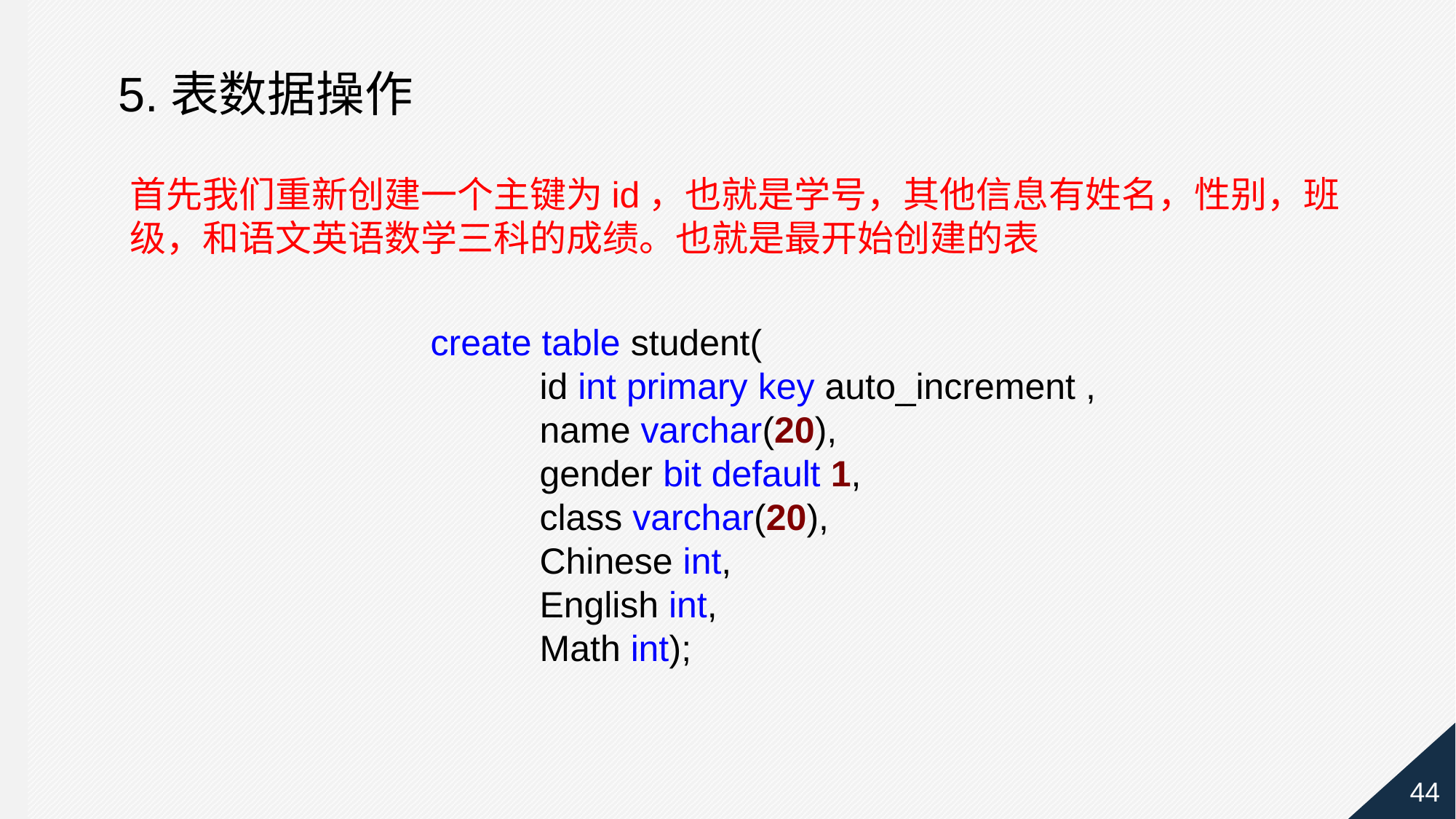

5.表数据操作
首先我们重新创建一个主键为id，也就是学号，其他信息有姓名，性别，班级，和语文英语数学三科的成绩。也就是最开始创建的表
create table student(
	id int primary key auto_increment ,
	name varchar(20),
	gender bit default 1,
	class varchar(20),
	Chinese int,
	English int,
	Math int);
44